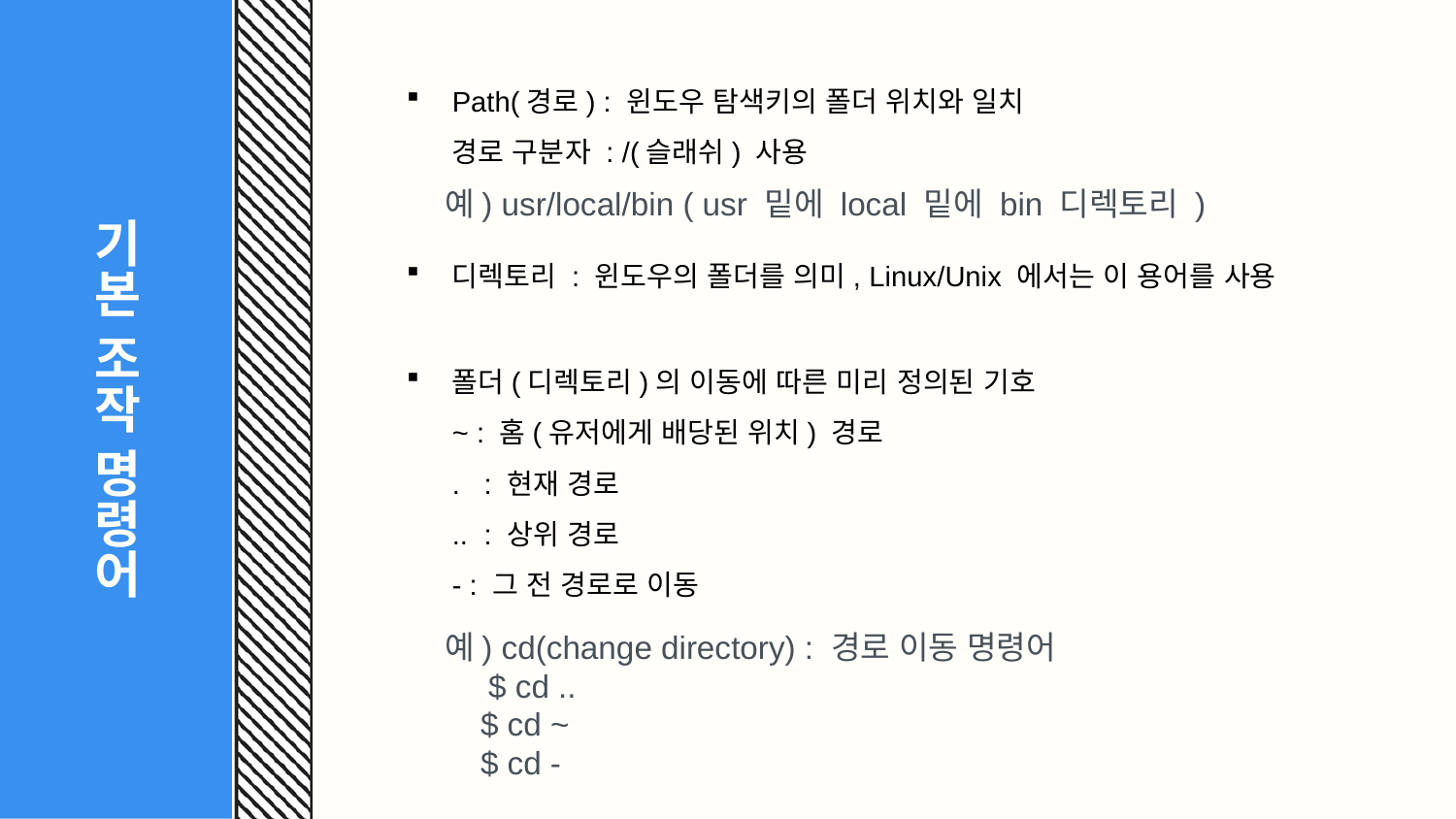

# 기본 조작 명령어
Path(경로) : 윈도우 탐색키의 폴더 위치와 일치
경로 구분자 : /(슬래쉬) 사용
예) usr/local/bin ( usr 밑에 local 밑에 bin 디렉토리 )
디렉토리 : 윈도우의 폴더를 의미, Linux/Unix 에서는 이 용어를 사용
폴더(디렉토리)의 이동에 따른 미리 정의된 기호
~ : 홈(유저에게 배당된 위치) 경로
.   : 현재 경로
..  : 상위 경로
- : 그 전 경로로 이동
예) cd(change directory) : 경로 이동 명령어
    $ cd ..
    $ cd ~
    $ cd -